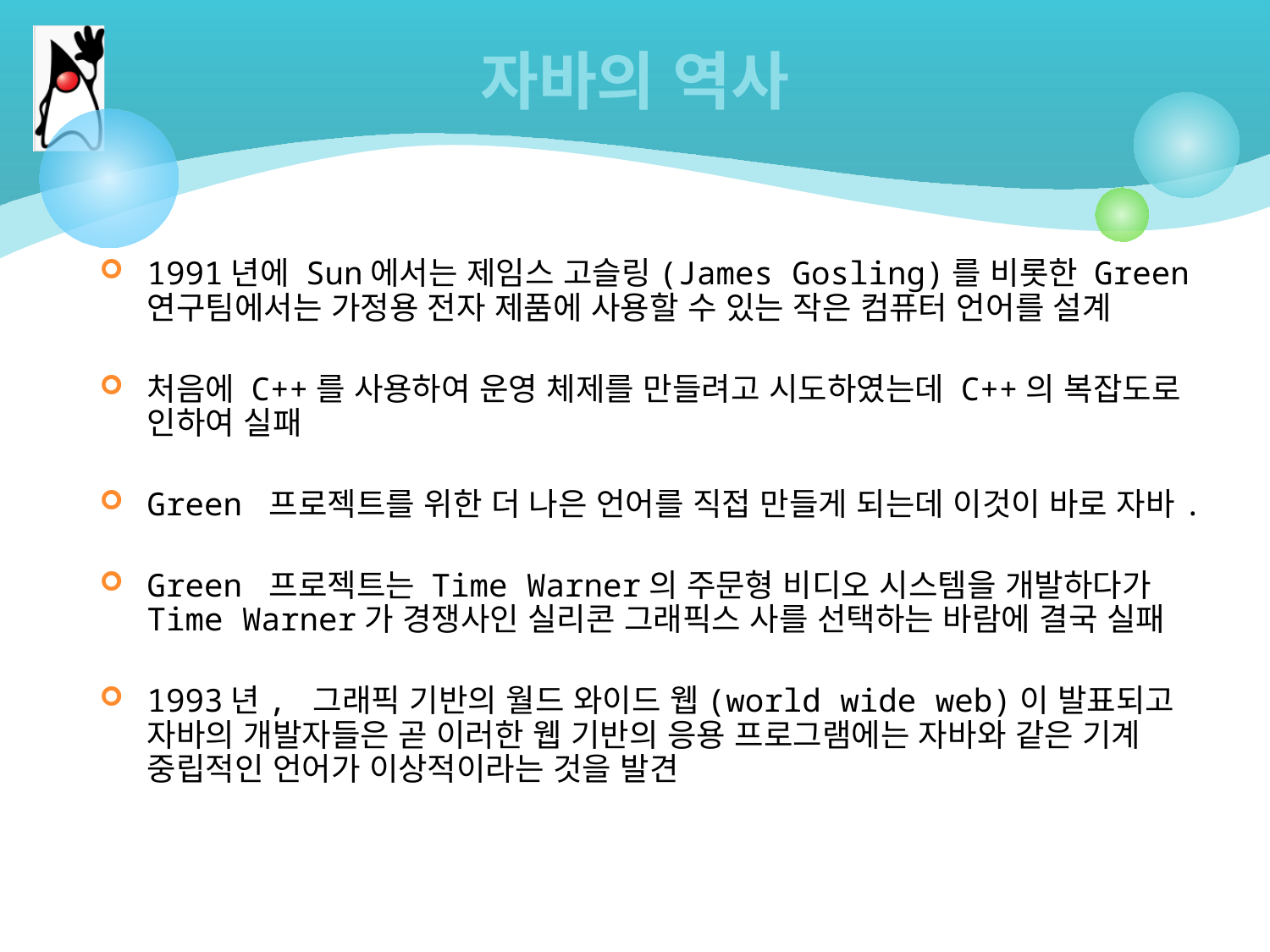

# 자바의 역사
1991년에 Sun에서는 제임스 고슬링(James Gosling)를 비롯한 Green 연구팀에서는 가정용 전자 제품에 사용할 수 있는 작은 컴퓨터 언어를 설계

처음에 C++를 사용하여 운영 체제를 만들려고 시도하였는데 C++의 복잡도로 인하여 실패

Green 프로젝트를 위한 더 나은 언어를 직접 만들게 되는데 이것이 바로 자바.

Green 프로젝트는 Time Warner의 주문형 비디오 시스템을 개발하다가 Time Warner가 경쟁사인 실리콘 그래픽스 사를 선택하는 바람에 결국 실패

1993년, 그래픽 기반의 월드 와이드 웹(world wide web)이 발표되고 자바의 개발자들은 곧 이러한 웹 기반의 응용 프로그램에는 자바와 같은 기계 중립적인 언어가 이상적이라는 것을 발견